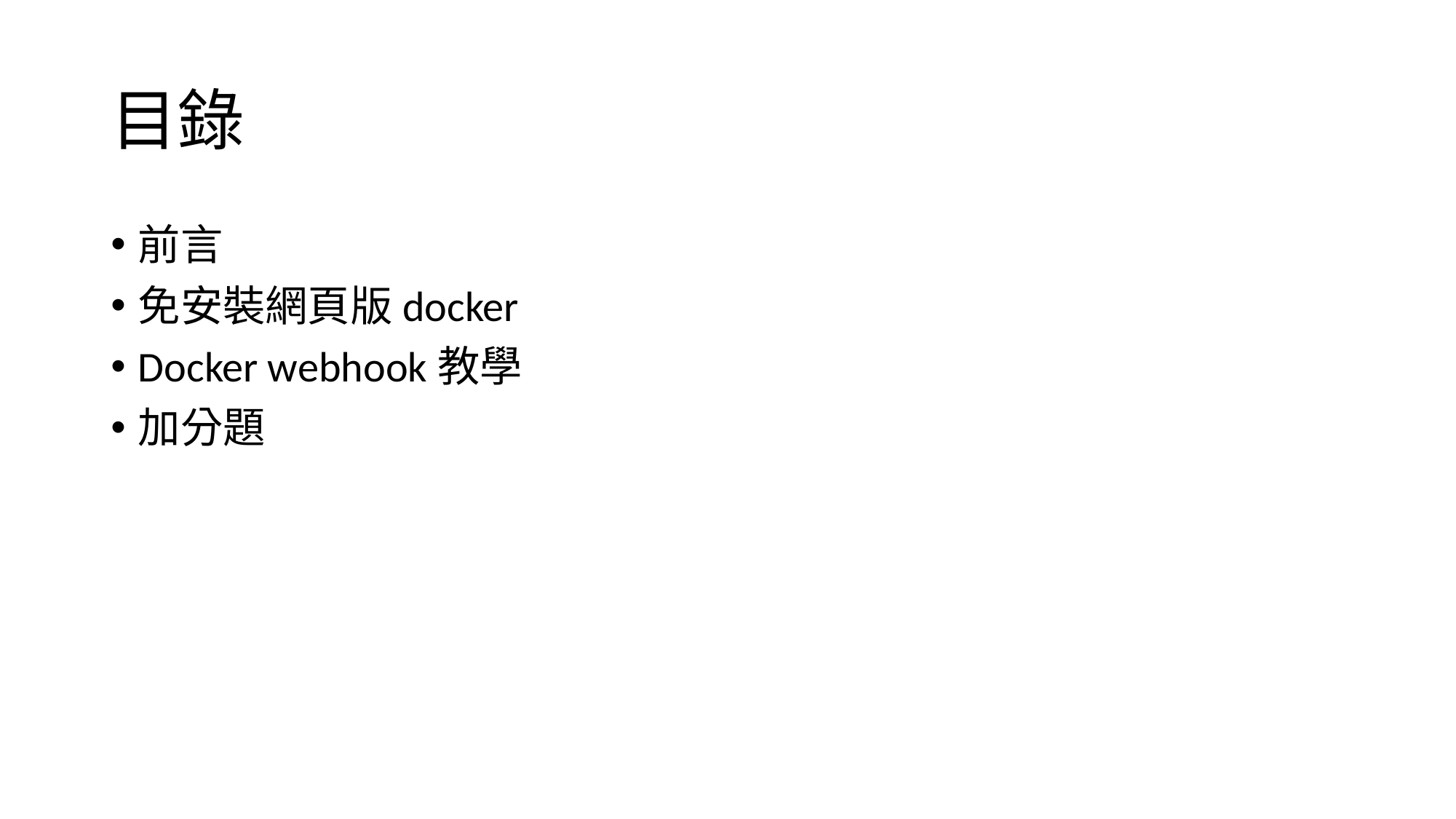

# 目錄
前言
免安裝網頁版docker
Docker webhook教學
加分題